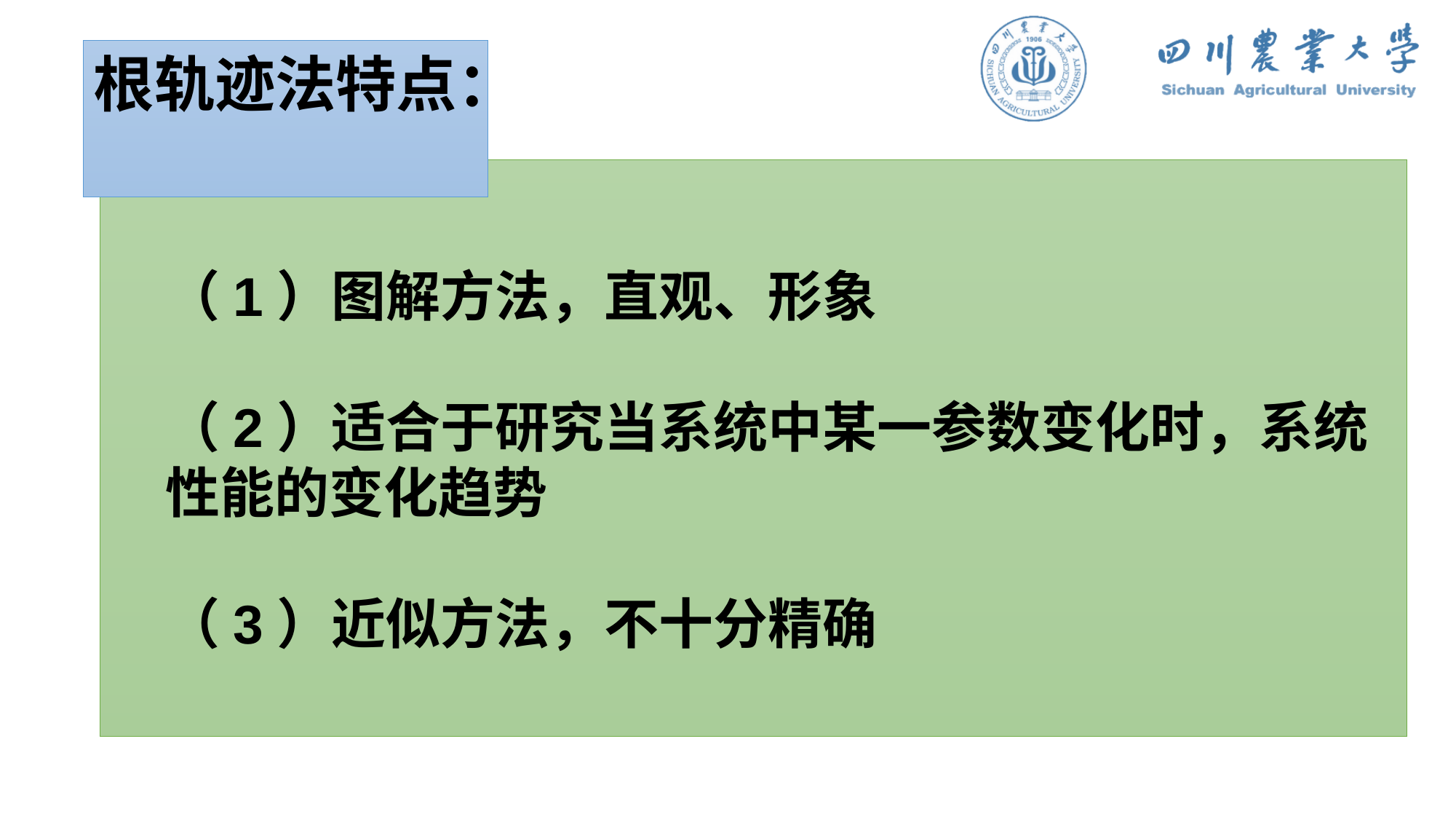

根轨迹法特点：

（1）图解方法，直观、形象

（2）适合于研究当系统中某一参数变化时，系统性能的变化趋势

（3）近似方法，不十分精确